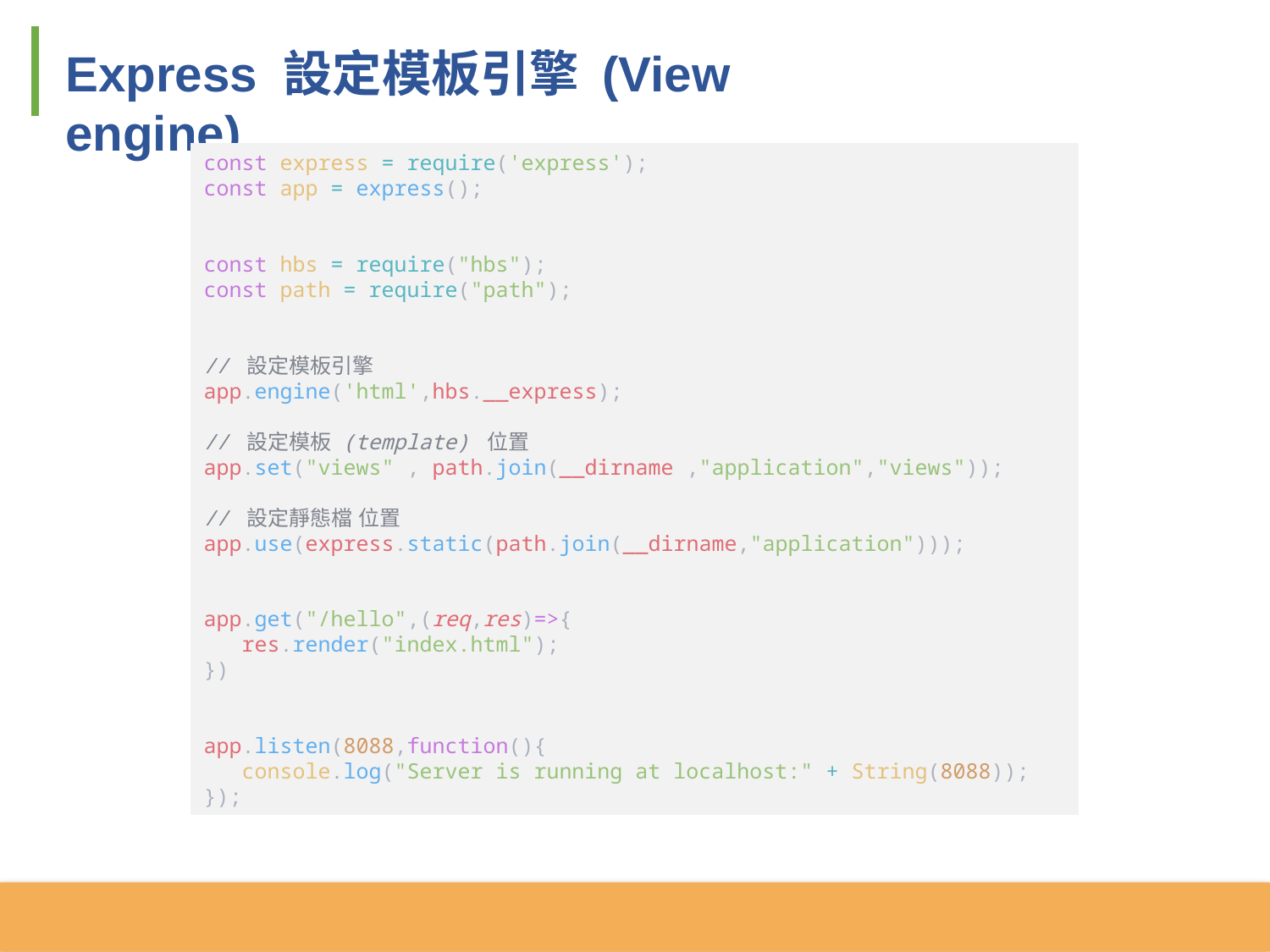

Express 設定模板引擎 (View engine)
const express = require('express');
const app = express();
const hbs = require("hbs");
const path = require("path");

// 設定模板引擎
app.engine('html',hbs.__express);
// 設定模板 (template) 位置
app.set("views" , path.join(__dirname ,"application","views"));
// 設定靜態檔 位置
app.use(express.static(path.join(__dirname,"application")));

app.get("/hello",(req,res)=>{
   res.render("index.html");
})
app.listen(8088,function(){
   console.log("Server is running at localhost:" + String(8088));
});